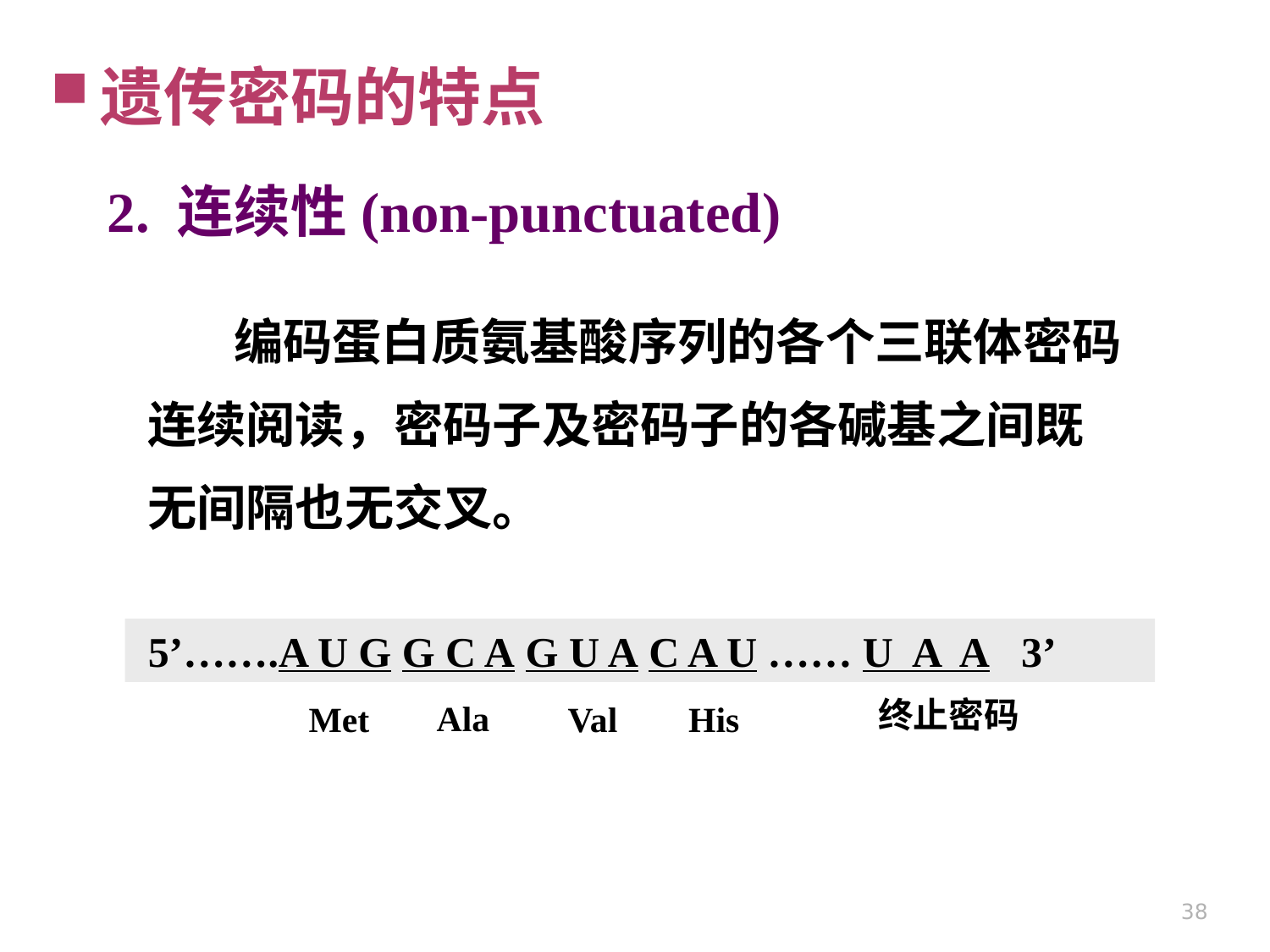

遗传密码的特点
2. 连续性(non-punctuated)
编码蛋白质氨基酸序列的各个三联体密码连续阅读，密码子及密码子的各碱基之间既无间隔也无交叉。
 5’…….A U G G C A G U A C A U …… U  A  A   3’
终止密码
Ala
Val
His
Met
38